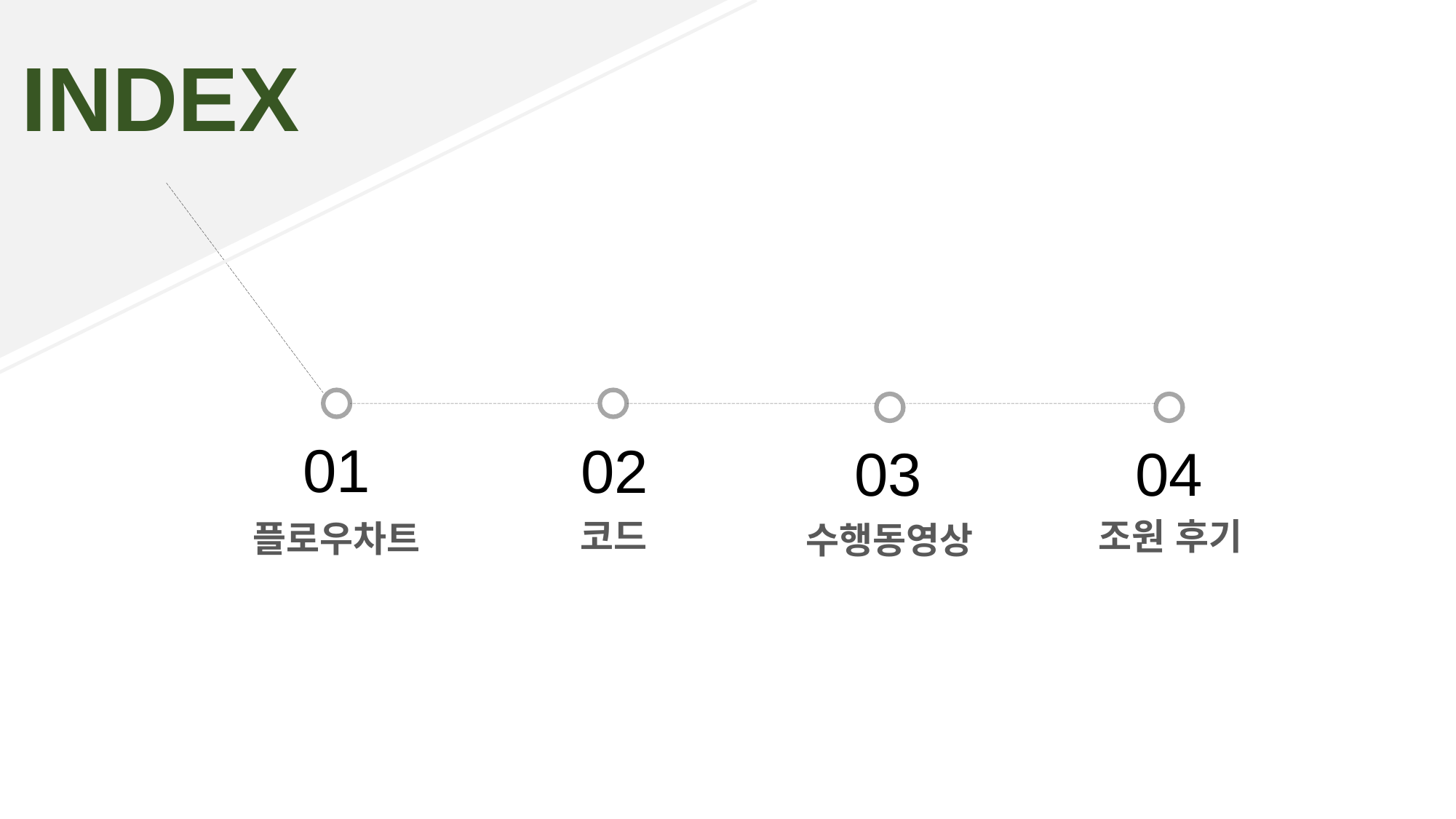

INDEX

01
02
03
04
조원 후기
코드
플로우차트
수행동영상